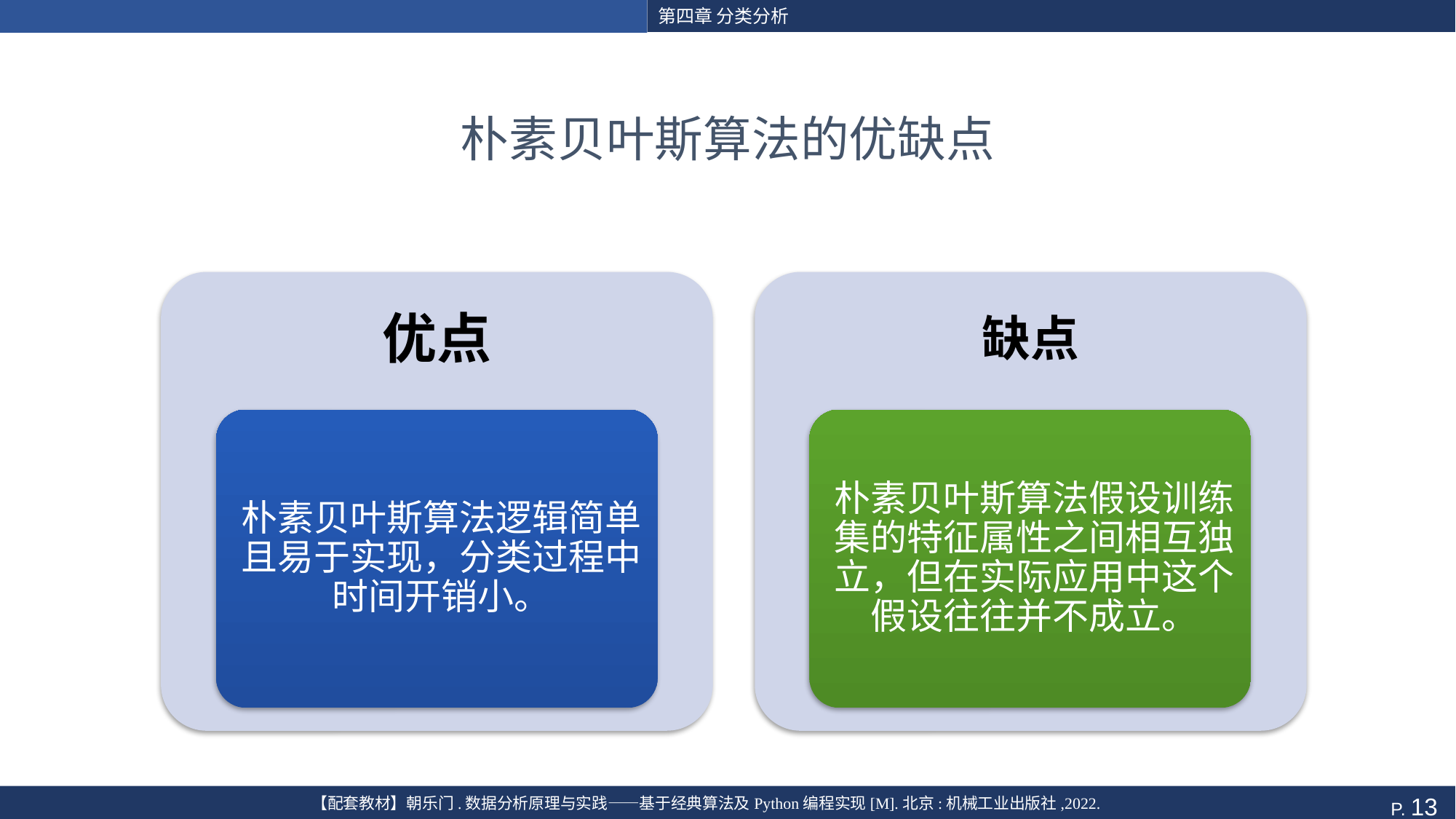

# 朴素贝叶斯算法的优缺点
优点
朴素贝叶斯算法逻辑简单且易于实现，分类过程中时间开销小。
缺点
朴素贝叶斯算法假设训练集的特征属性之间相互独立，但在实际应用中这个假设往往并不成立。